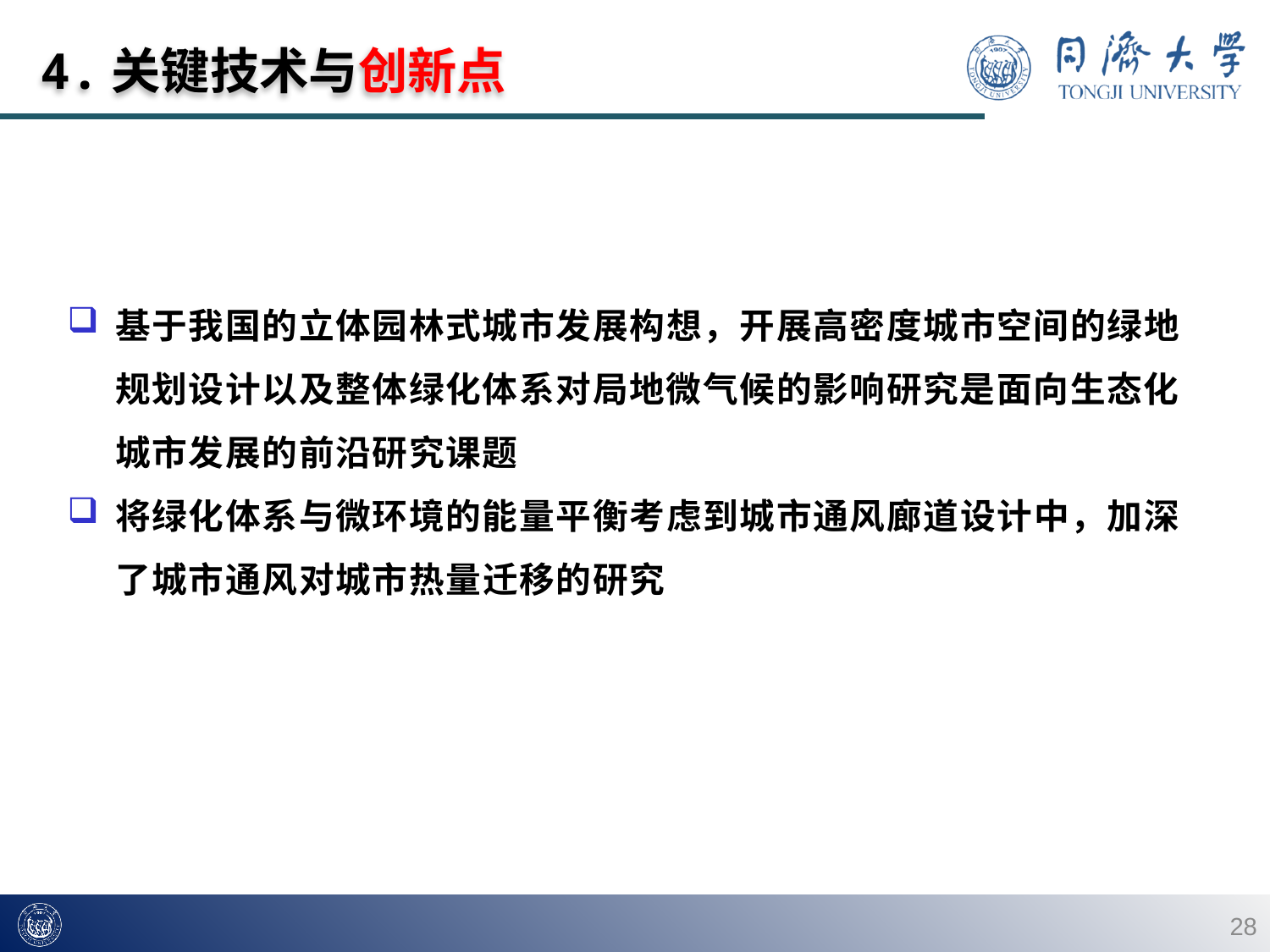

4.关键技术与创新点
基于我国的立体园林式城市发展构想，开展高密度城市空间的绿地规划设计以及整体绿化体系对局地微气候的影响研究是面向生态化城市发展的前沿研究课题
将绿化体系与微环境的能量平衡考虑到城市通风廊道设计中，加深了城市通风对城市热量迁移的研究
28